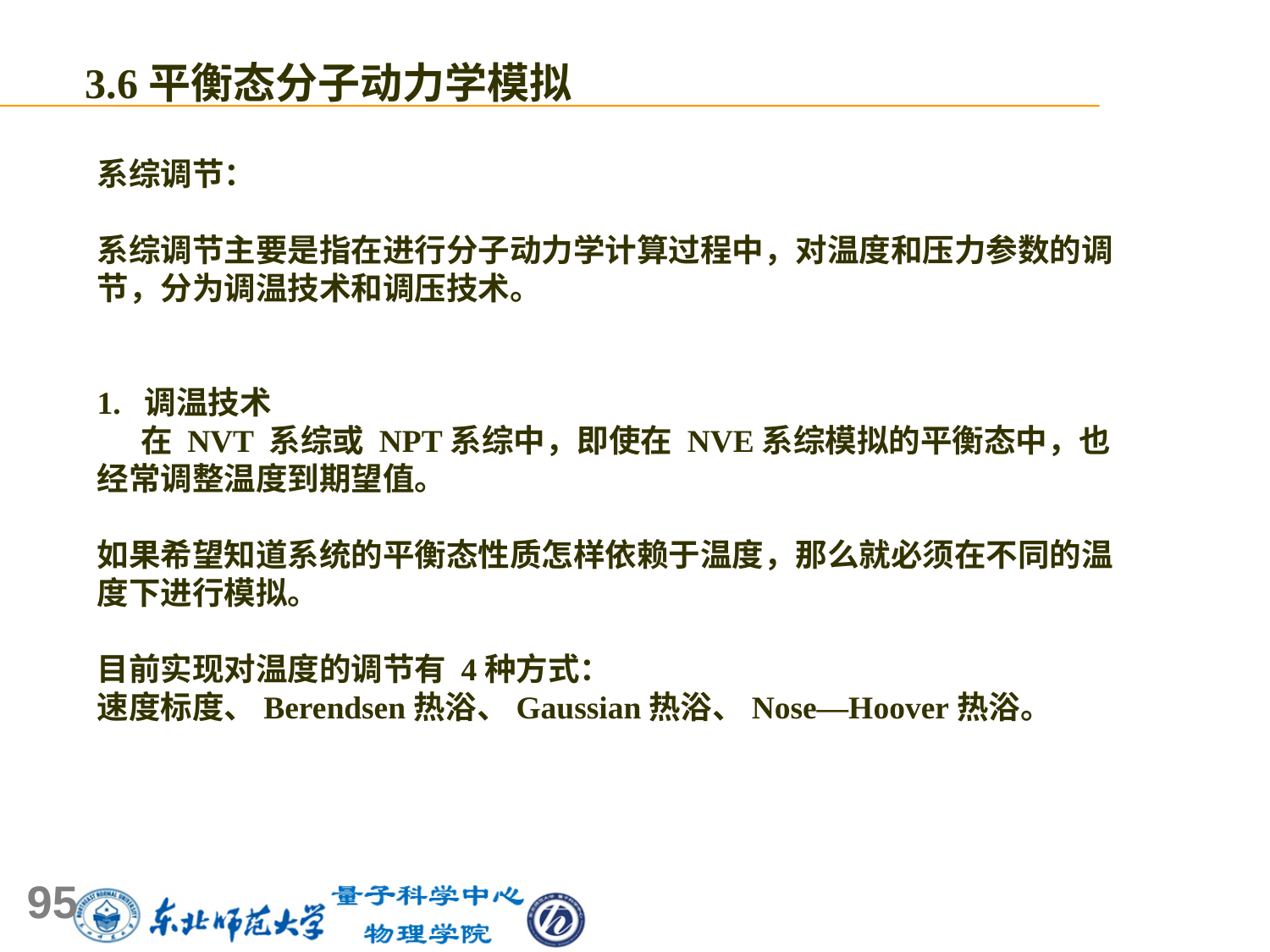

3.6平衡态分子动力学模拟

系综调节：

系综调节主要是指在进行分子动力学计算过程中，对温度和压力参数的调节，分为调温技术和调压技术。

1.  调温技术
     在 NVT 系综或 NPT系综中，即使在 NVE系综模拟的平衡态中，也经常调整温度到期望值。
如果希望知道系统的平衡态性质怎样依赖于温度，那么就必须在不同的温度下进行模拟。
目前实现对温度的调节有 4种方式：
速度标度、Berendsen热浴、Gaussian热浴、Nose—Hoover热浴。
95